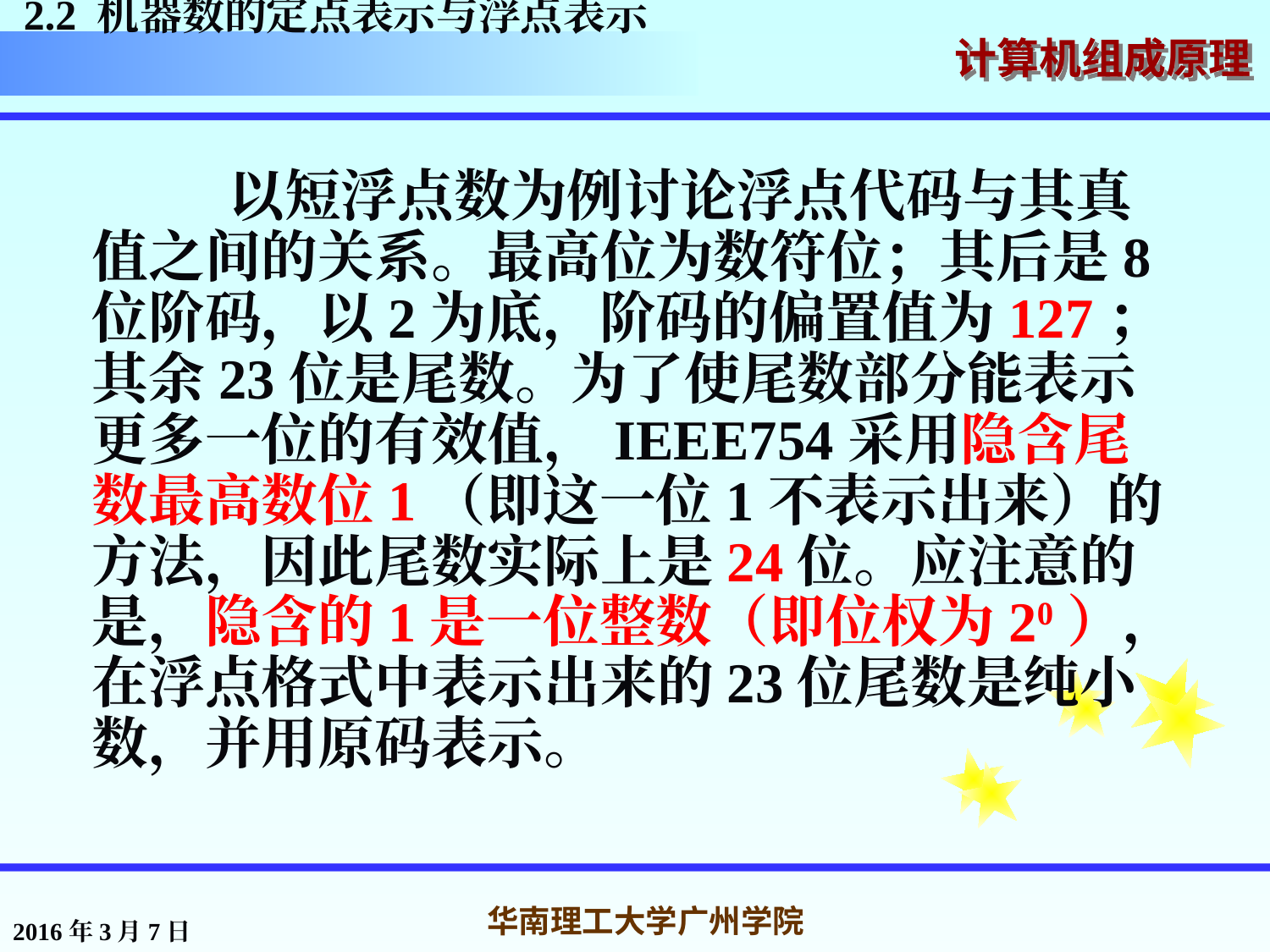

2.2 机器数的定点表示与浮点表示
            以短浮点数为例讨论浮点代码与其真值之间的关系。最高位为数符位；其后是8位阶码，以2为底，阶码的偏置值为127；其余23位是尾数。为了使尾数部分能表示更多一位的有效值，IEEE754采用隐含尾数最高数位1（即这一位1不表示出来）的方法，因此尾数实际上是24位。应注意的是，隐含的1是一位整数（即位权为20），在浮点格式中表示出来的23位尾数是纯小数，并用原码表示。
2016年3月7日
华南理工大学广州学院